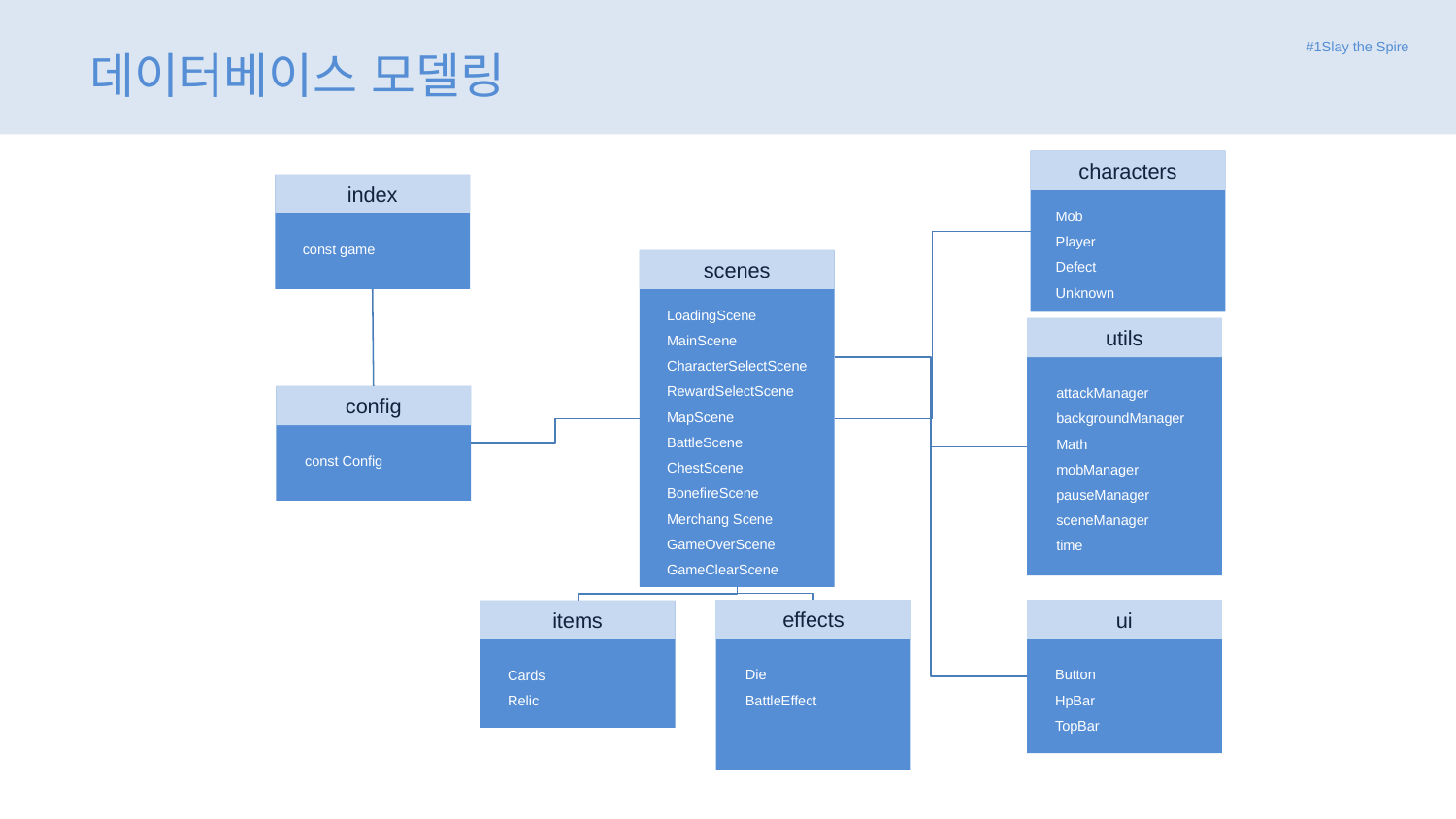

#1Slay the Spire

데이터베이스 모델링
characters

index
Mob
Player
Defect
Unknown
const game

scenes
LoadingScene
MainScene
CharacterSelectScene
RewardSelectScene
MapScene
BattleScene
ChestScene
BonefireScene
Merchang Scene
GameOverScene
GameClearScene

utils
attackManager
backgroundManager
Math
mobManager
pauseManager
sceneManager
time

config
const Config
Fiend1=value1
Fiend1=value1
Fiend1=value1
Fiend1=value1
Fiend1=value1
Fiend1=value1

effects

ui

items
Die
BattleEffect
Button
HpBar
TopBar
Cards
Relic